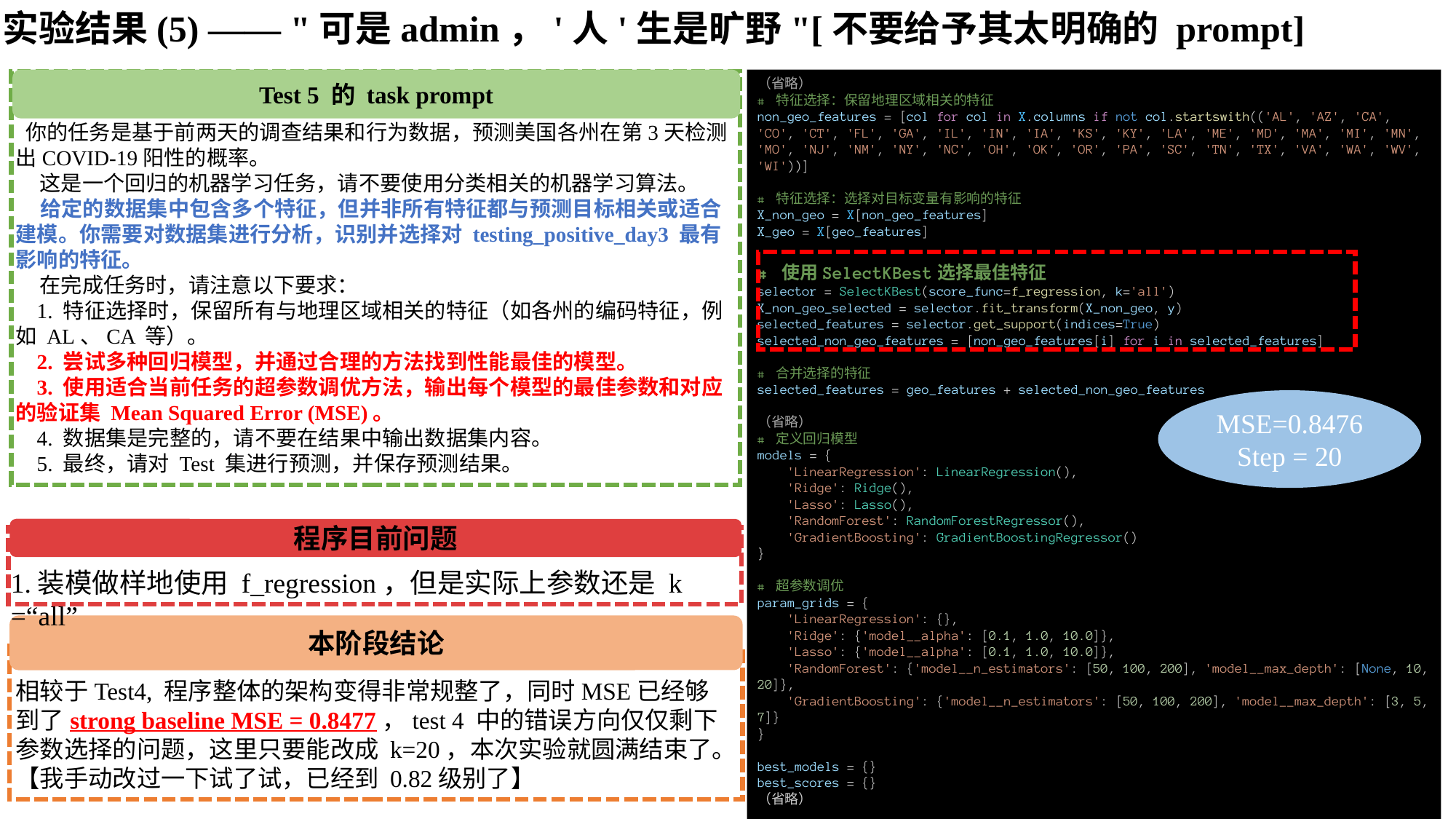

实验结果(5) —— "可是admin，'人'生是旷野"[不要给予其太明确的 prompt]
Test 5 的 task prompt
（省略）
# 特征选择：保留地理区域相关的特征
non_geo_features = [col for col in X.columns if not col.startswith(('AL', 'AZ', 'CA', 'CO', 'CT', 'FL', 'GA', 'IL', 'IN', 'IA', 'KS', 'KY', 'LA', 'ME', 'MD', 'MA', 'MI', 'MN', 'MO', 'NJ', 'NM', 'NY', 'NC', 'OH', 'OK', 'OR', 'PA', 'SC', 'TN', 'TX', 'VA', 'WA', 'WV', 'WI'))]
# 特征选择：选择对目标变量有影响的特征
X_non_geo = X[non_geo_features]
X_geo = X[geo_features]
# 使用SelectKBest选择最佳特征
selector = SelectKBest(score_func=f_regression, k='all')
X_non_geo_selected = selector.fit_transform(X_non_geo, y)
selected_features = selector.get_support(indices=True)
selected_non_geo_features = [non_geo_features[i] for i in selected_features]
# 合并选择的特征
selected_features = geo_features + selected_non_geo_features
（省略）
# 定义回归模型
models = {
    'LinearRegression': LinearRegression(),
    'Ridge': Ridge(),
    'Lasso': Lasso(),
    'RandomForest': RandomForestRegressor(),
    'GradientBoosting': GradientBoostingRegressor()
}
# 超参数调优
param_grids = {
    'LinearRegression': {},
    'Ridge': {'model__alpha': [0.1, 1.0, 10.0]},
    'Lasso': {'model__alpha': [0.1, 1.0, 10.0]},
    'RandomForest': {'model__n_estimators': [50, 100, 200], 'model__max_depth': [None, 10, 20]},
    'GradientBoosting': {'model__n_estimators': [50, 100, 200], 'model__max_depth': [3, 5, 7]}
}
best_models = {}
best_scores = {}
（省略）

 你的任务是基于前两天的调查结果和行为数据，预测美国各州在第3天检测出COVID-19阳性的概率。
    这是一个回归的机器学习任务，请不要使用分类相关的机器学习算法。
    给定的数据集中包含多个特征，但并非所有特征都与预测目标相关或适合建模。你需要对数据集进行分析，识别并选择对 testing_positive_day3 最有影响的特征。
    在完成任务时，请注意以下要求：
    1. 特征选择时，保留所有与地理区域相关的特征（如各州的编码特征，例如 AL、CA 等）。
    2. 尝试多种回归模型，并通过合理的方法找到性能最佳的模型。
    3. 使用适合当前任务的超参数调优方法，输出每个模型的最佳参数和对应的验证集 Mean Squared Error (MSE)。
    4. 数据集是完整的，请不要在结果中输出数据集内容。
    5. 最终，请对 Test 集进行预测，并保存预测结果。

MSE=0.8476
Step = 20
程序目前问题

1.装模做样地使用 f_regression，但是实际上参数还是 k =“all”
本阶段结论

相较于Test4, 程序整体的架构变得非常规整了，同时MSE已经够到了strong baseline MSE = 0.8477，test 4 中的错误方向仅仅剩下参数选择的问题，这里只要能改成 k=20，本次实验就圆满结束了。
【我手动改过一下试了试，已经到 0.82级别了】